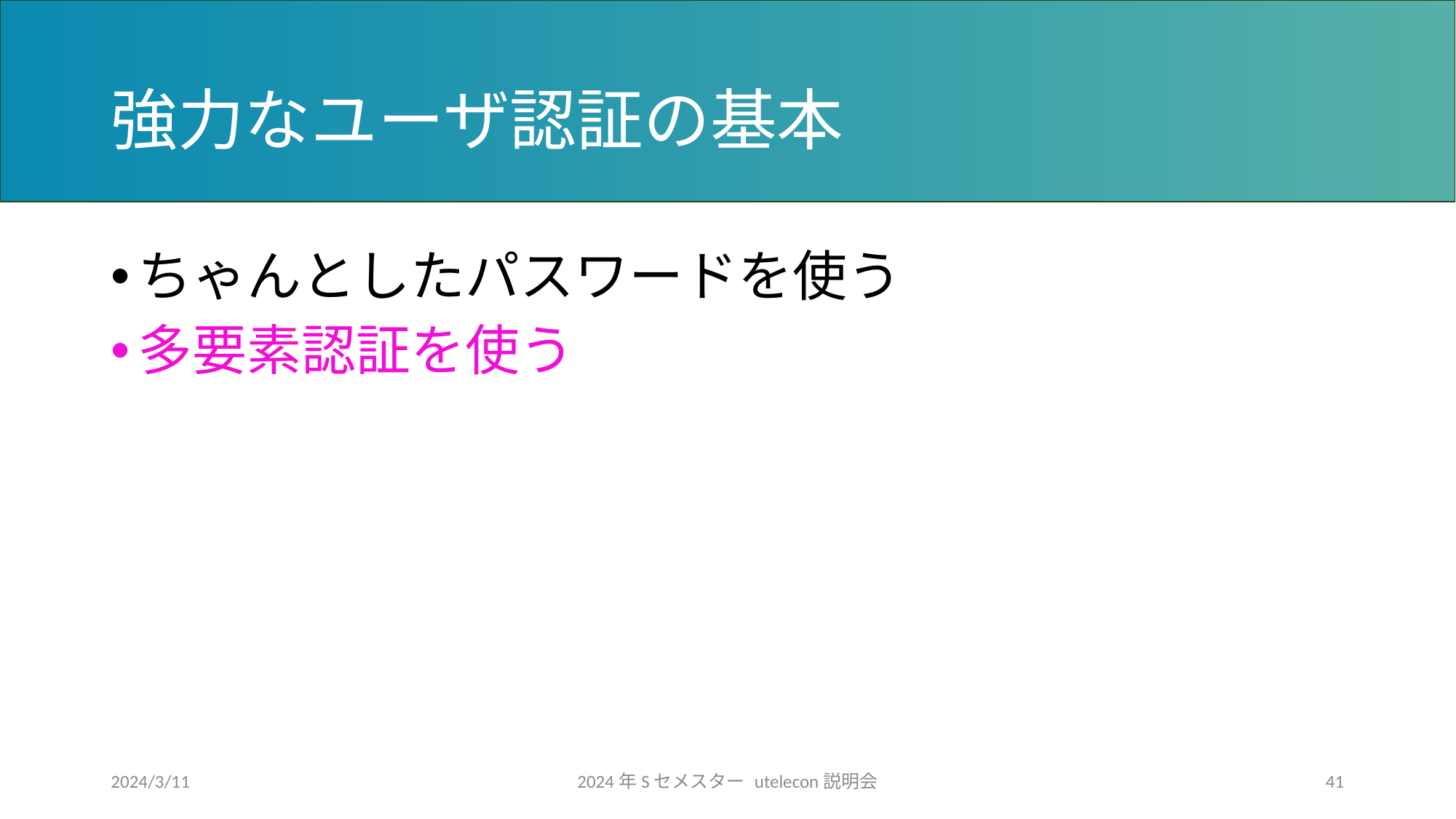

# 強力なユーザ認証の基本
ちゃんとしたパスワードを使う
多要素認証を使う
2024/3/11
2024年Sセメスター utelecon説明会
41